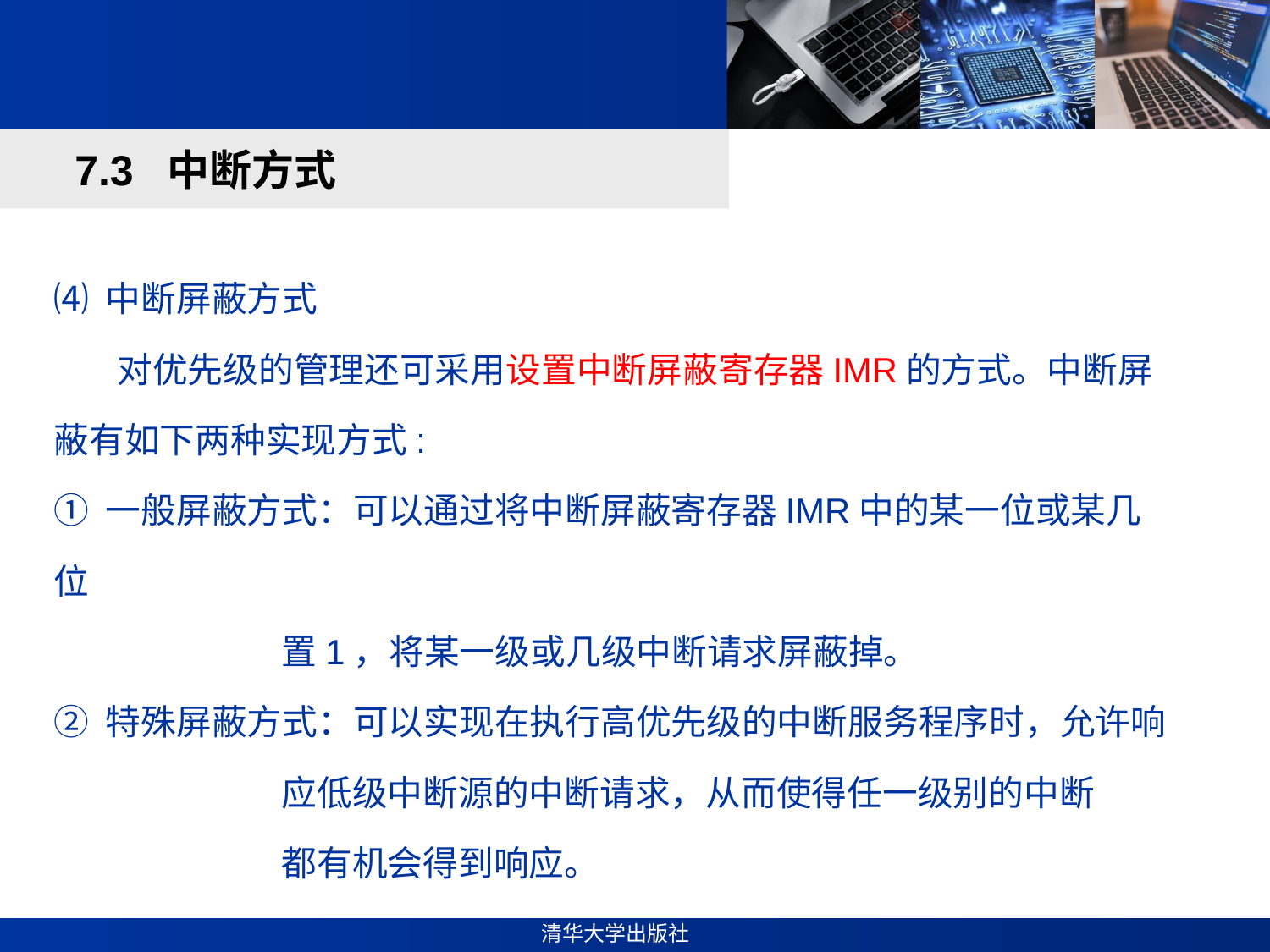

#
7.3  中断方式
⑷ 中断屏蔽方式
       对优先级的管理还可采用设置中断屏蔽寄存器IMR的方式。中断屏蔽有如下两种实现方式:
① 一般屏蔽方式：可以通过将中断屏蔽寄存器IMR中的某一位或某几位
                            置1，将某一级或几级中断请求屏蔽掉。
② 特殊屏蔽方式：可以实现在执行高优先级的中断服务程序时，允许响
                            应低级中断源的中断请求，从而使得任一级别的中断
                            都有机会得到响应。